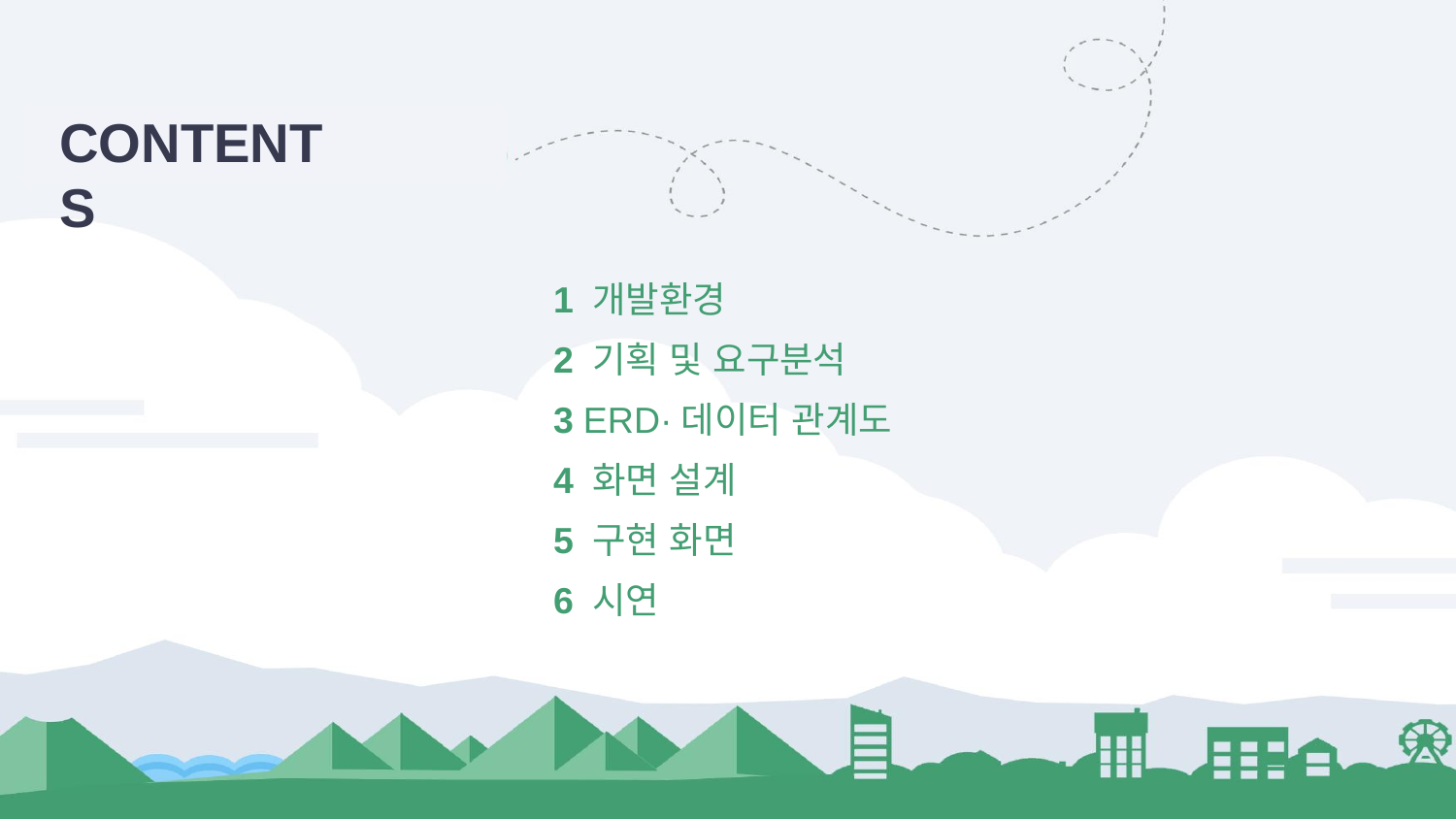

CONTENTS
1 개발환경
2 기획 및 요구분석
3 ERD·데이터 관계도
4 화면 설계
5 구현 화면
6 시연